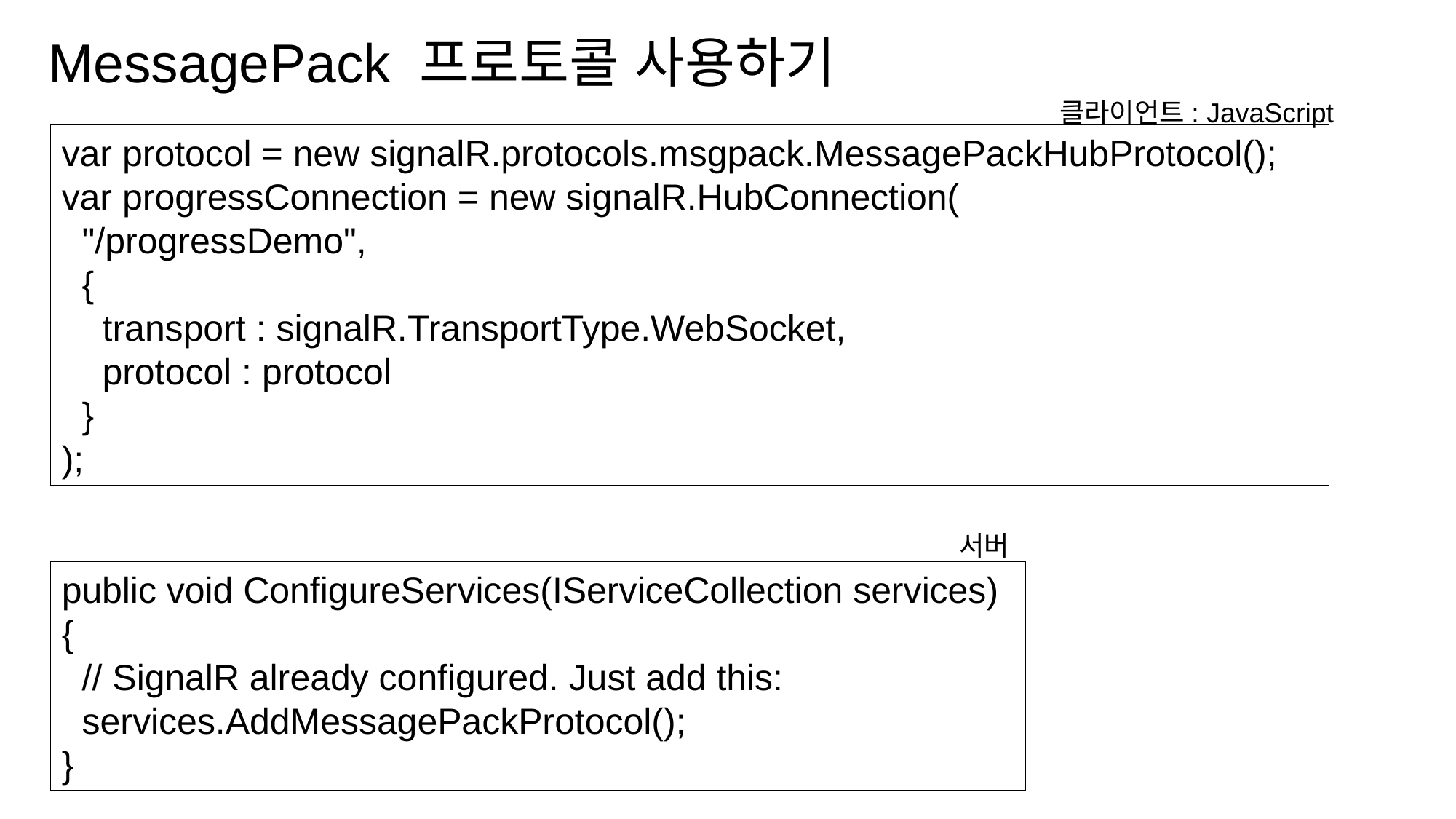

MessagePack 프로토콜 사용하기
클라이언트: JavaScript
var protocol = new signalR.protocols.msgpack.MessagePackHubProtocol();
var progressConnection = new signalR.HubConnection(
  "/progressDemo",
  {
    transport : signalR.TransportType.WebSocket,
    protocol : protocol
  }
);
서버
public void ConfigureServices(IServiceCollection services)
{
  // SignalR already configured. Just add this:
  services.AddMessagePackProtocol();
}